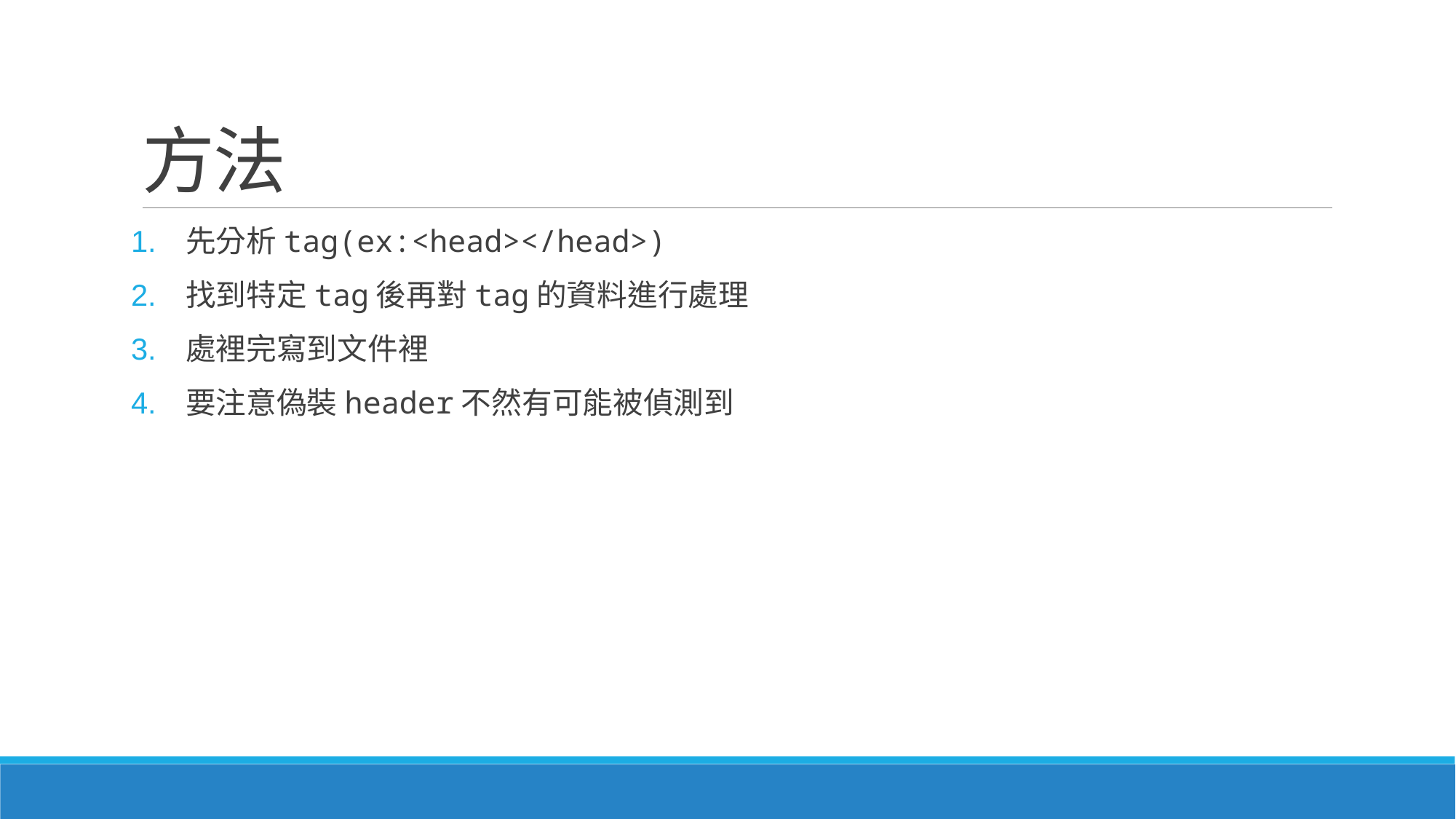

# 方法
先分析tag(ex:<head></head>)
找到特定tag後再對tag的資料進行處理
處裡完寫到文件裡
要注意偽裝header不然有可能被偵測到